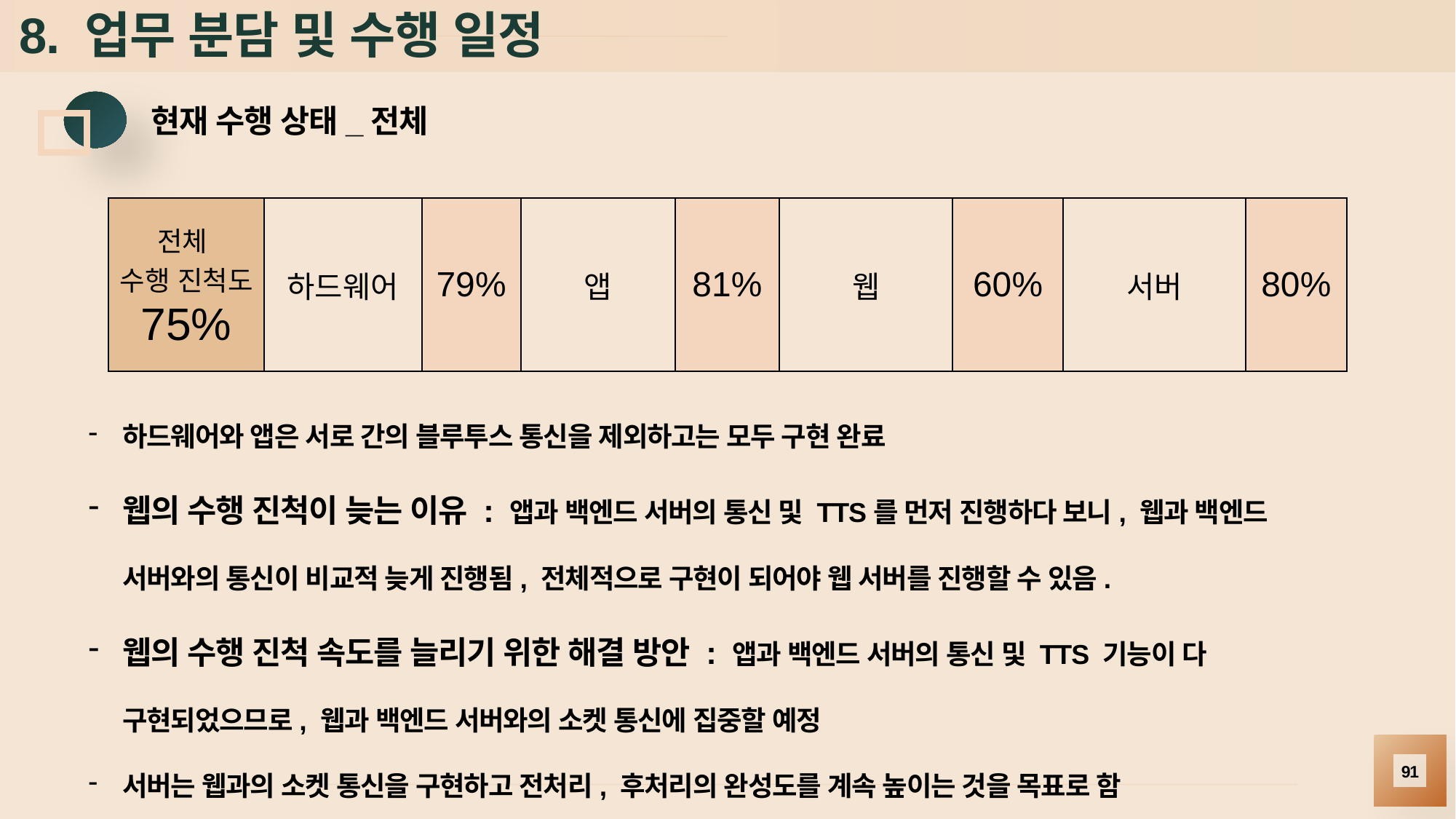

# 8. 업무 분담 및 수행 일정

현재 수행 상태_전체

| 전체 수행 진척도 75% | 하드웨어 | 79% | 앱 | 81% | 웹 | 60% | 서버 | 80% |
| --- | --- | --- | --- | --- | --- | --- | --- | --- |
하드웨어와 앱은 서로 간의 블루투스 통신을 제외하고는 모두 구현 완료
웹의 수행 진척이 늦는 이유 : 앱과 백엔드 서버의 통신 및 TTS를 먼저 진행하다 보니, 웹과 백엔드 서버와의 통신이 비교적 늦게 진행됨, 전체적으로 구현이 되어야 웹 서버를 진행할 수 있음.
웹의 수행 진척 속도를 늘리기 위한 해결 방안 : 앱과 백엔드 서버의 통신 및 TTS 기능이 다 구현되었으므로, 웹과 백엔드 서버와의 소켓 통신에 집중할 예정
서버는 웹과의 소켓 통신을 구현하고 전처리, 후처리의 완성도를 계속 높이는 것을 목표로 함

91